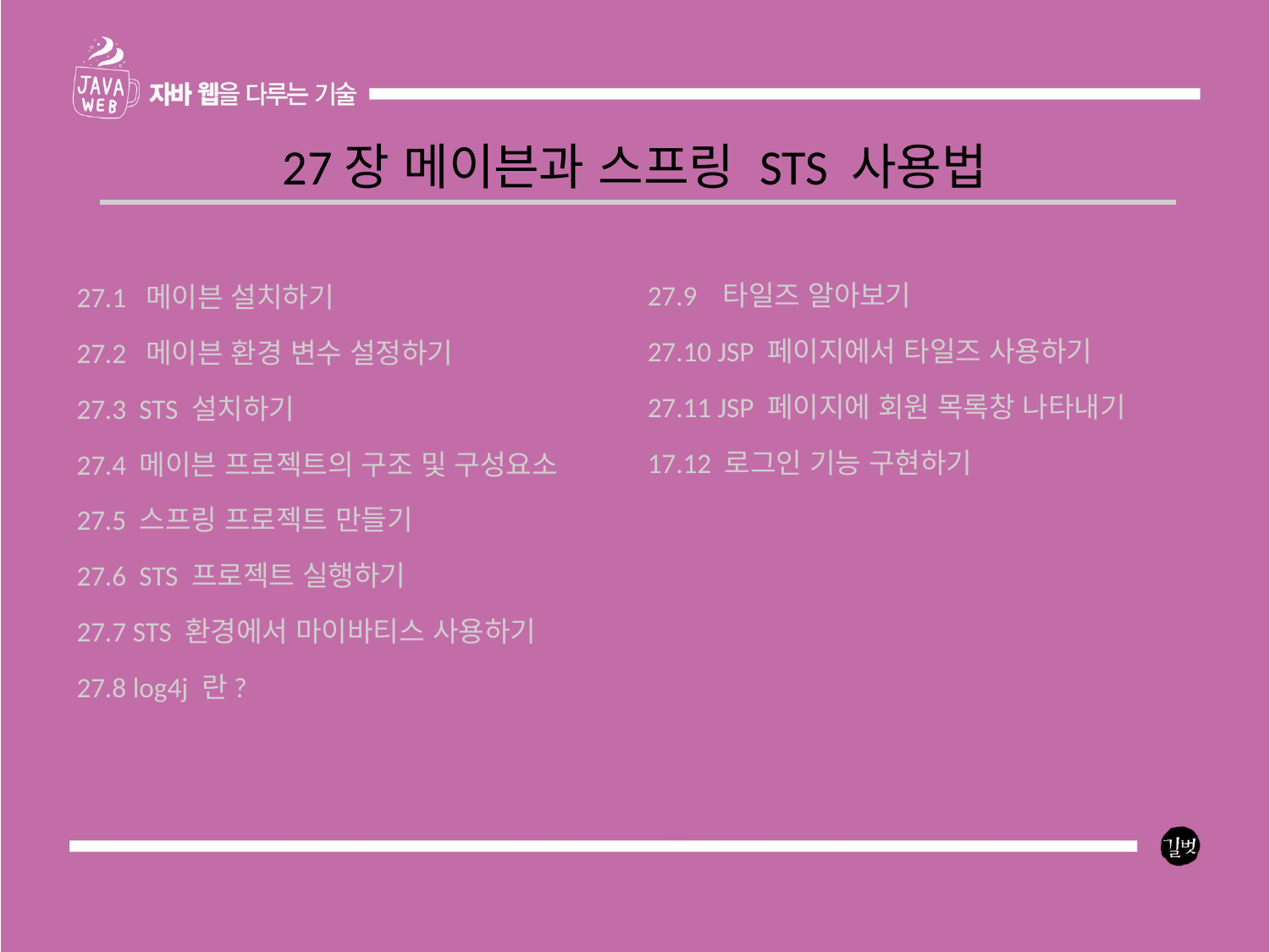

27장 메이븐과 스프링 STS 사용법
27.9   타일즈 알아보기
27.10 JSP 페이지에서 타일즈 사용하기
27.11 JSP 페이지에 회원 목록창 나타내기
17.12 로그인 기능 구현하기

27.1  메이븐 설치하기
27.2  메이븐 환경 변수 설정하기
27.3  STS 설치하기
27.4 메이븐 프로젝트의 구조 및 구성요소
27.5 스프링 프로젝트 만들기
27.6  STS 프로젝트 실행하기
27.7 STS 환경에서 마이바티스 사용하기
27.8 log4j 란?